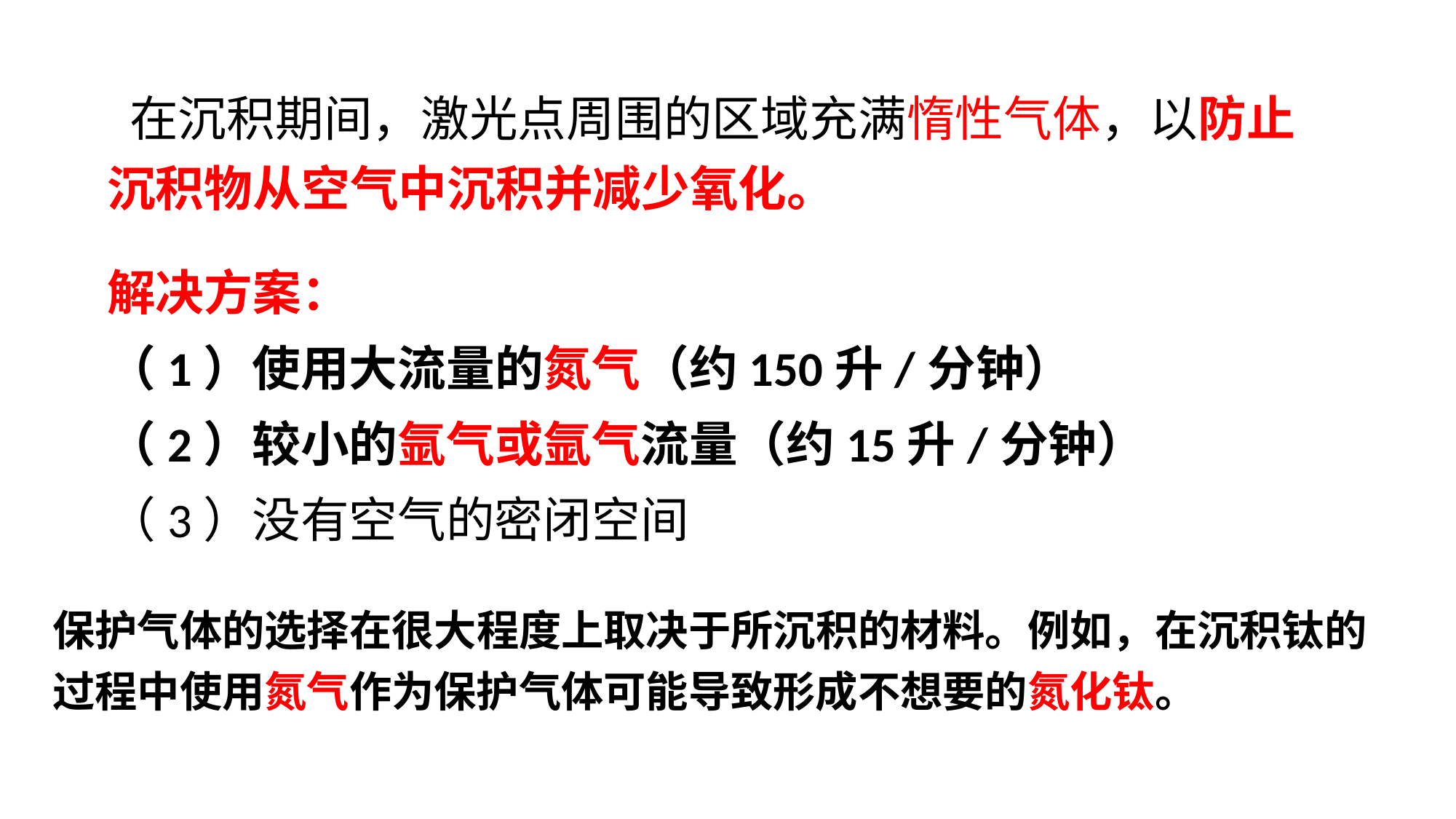

在沉积期间，激光点周围的区域充满惰性气体，以防止沉积物从空气中沉积并减少氧化。
解决方案：
（1）使用大流量的氮气（约150升/分钟）
（2）较小的氩气或氩气流量（约15升/分钟）
（3）没有空气的密闭空间
保护气体的选择在很大程度上取决于所沉积的材料。例如，在沉积钛的过程中使用氮气作为保护气体可能导致形成不想要的氮化钛。